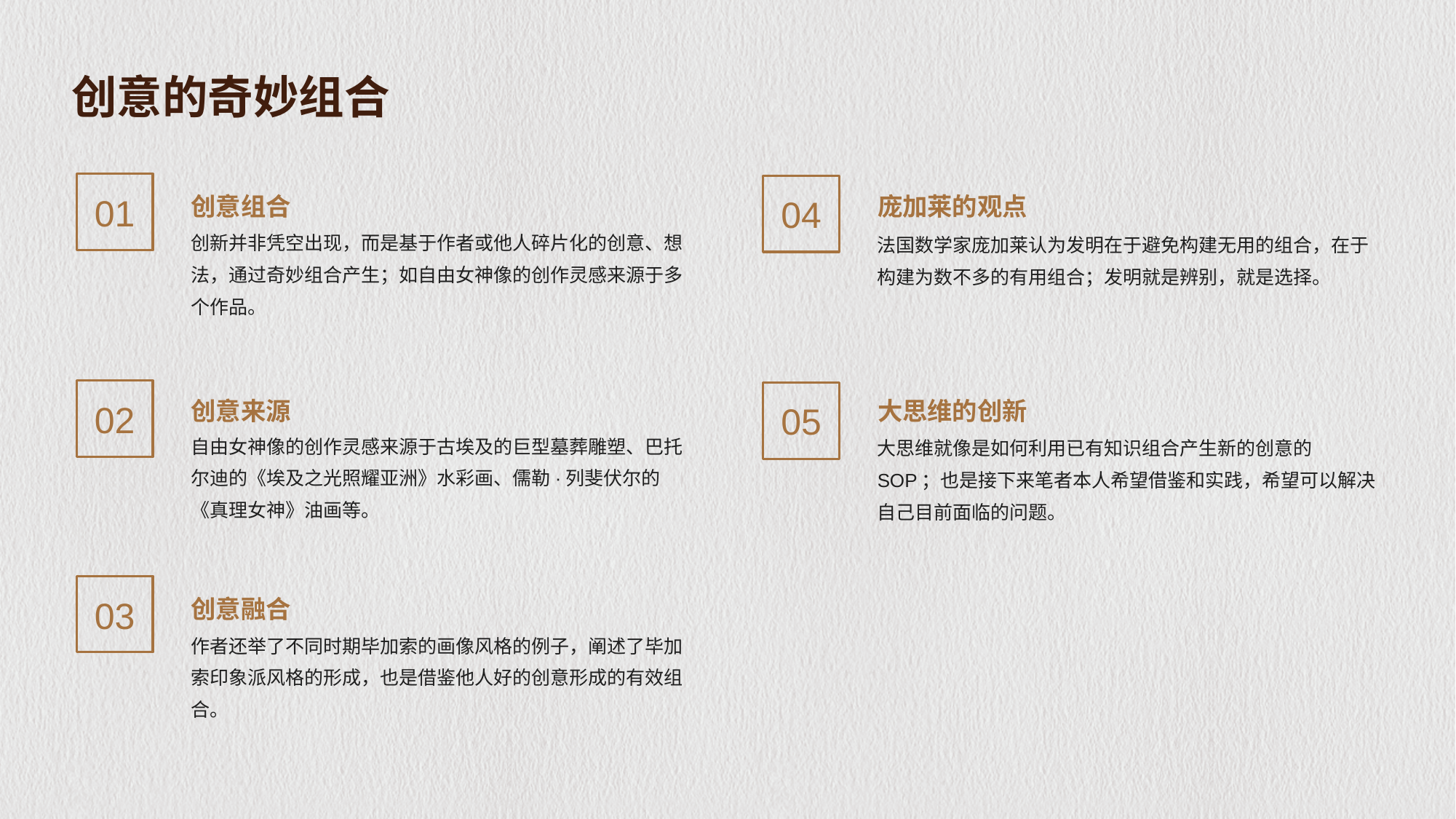

创意的奇妙组合

创意组合
庞加莱的观点

04
01
创新并非凭空出现，而是基于作者或他人碎片化的创意、想法，通过奇妙组合产生；如自由女神像的创作灵感来源于多个作品。
法国数学家庞加莱认为发明在于避免构建无用的组合，在于构建为数不多的有用组合；发明就是辨别，就是选择。
创意来源
大思维的创新

02
05
自由女神像的创作灵感来源于古埃及的巨型墓葬雕塑、巴托尔迪的《埃及之光照耀亚洲》水彩画、儒勒·列斐伏尔的《真理女神》油画等。
大思维就像是如何利用已有知识组合产生新的创意的SOP；也是接下来笔者本人希望借鉴和实践，希望可以解决自己目前面临的问题。

创意融合
03
作者还举了不同时期毕加索的画像风格的例子，阐述了毕加索印象派风格的形成，也是借鉴他人好的创意形成的有效组合。